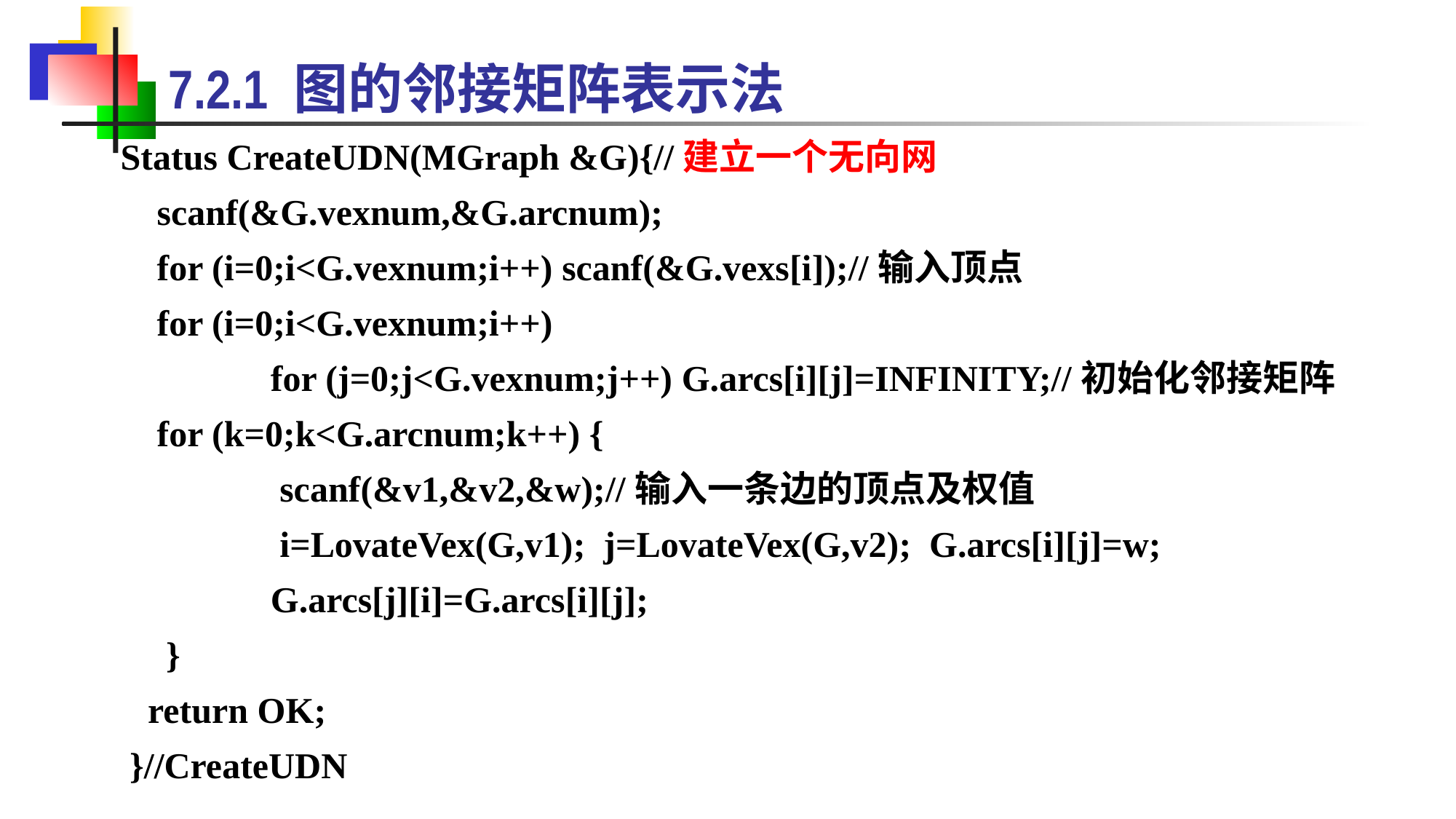

7.2.1 图的邻接矩阵表示法
Status CreateUDN(MGraph &G){//建立一个无向网
    scanf(&G.vexnum,&G.arcnum);
    for (i=0;i<G.vexnum;i++) scanf(&G.vexs[i]);//输入顶点
    for (i=0;i<G.vexnum;i++)
		for (j=0;j<G.vexnum;j++) G.arcs[i][j]=INFINITY;//初始化邻接矩阵
    for (k=0;k<G.arcnum;k++) {
        	 scanf(&v1,&v2,&w);//输入一条边的顶点及权值
        	 i=LovateVex(G,v1);  j=LovateVex(G,v2);  G.arcs[i][j]=w;
         	G.arcs[j][i]=G.arcs[i][j];
     }
   return OK;
 }//CreateUDN